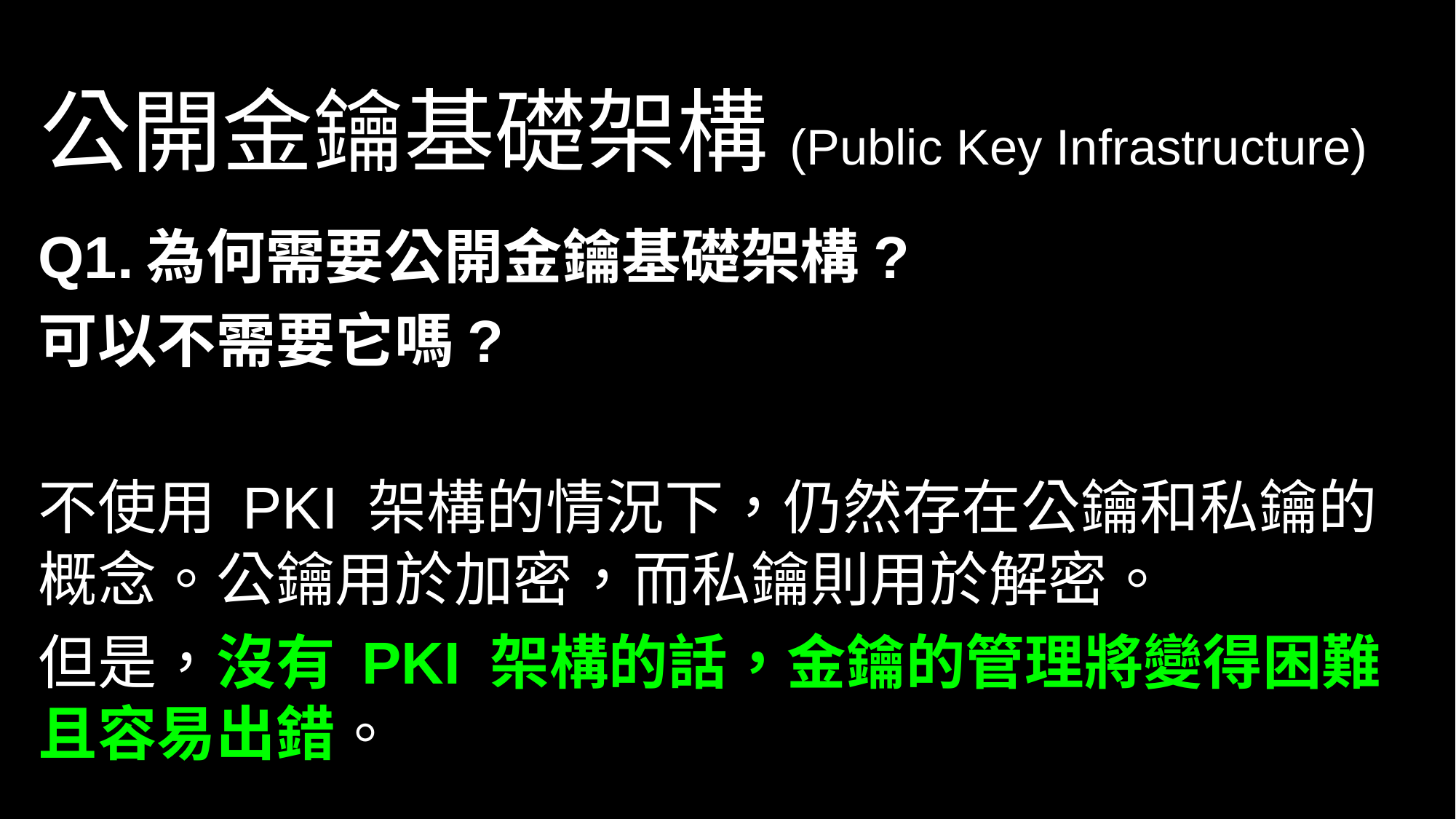

# 公開金鑰基礎架構(Public Key Infrastructure)
Q1.為何需要公開金鑰基礎架構?
可以不需要它嗎?

不使用 PKI 架構的情況下，仍然存在公鑰和私鑰的概念。公鑰用於加密，而私鑰則用於解密。
但是，沒有 PKI 架構的話，金鑰的管理將變得困難且容易出錯。